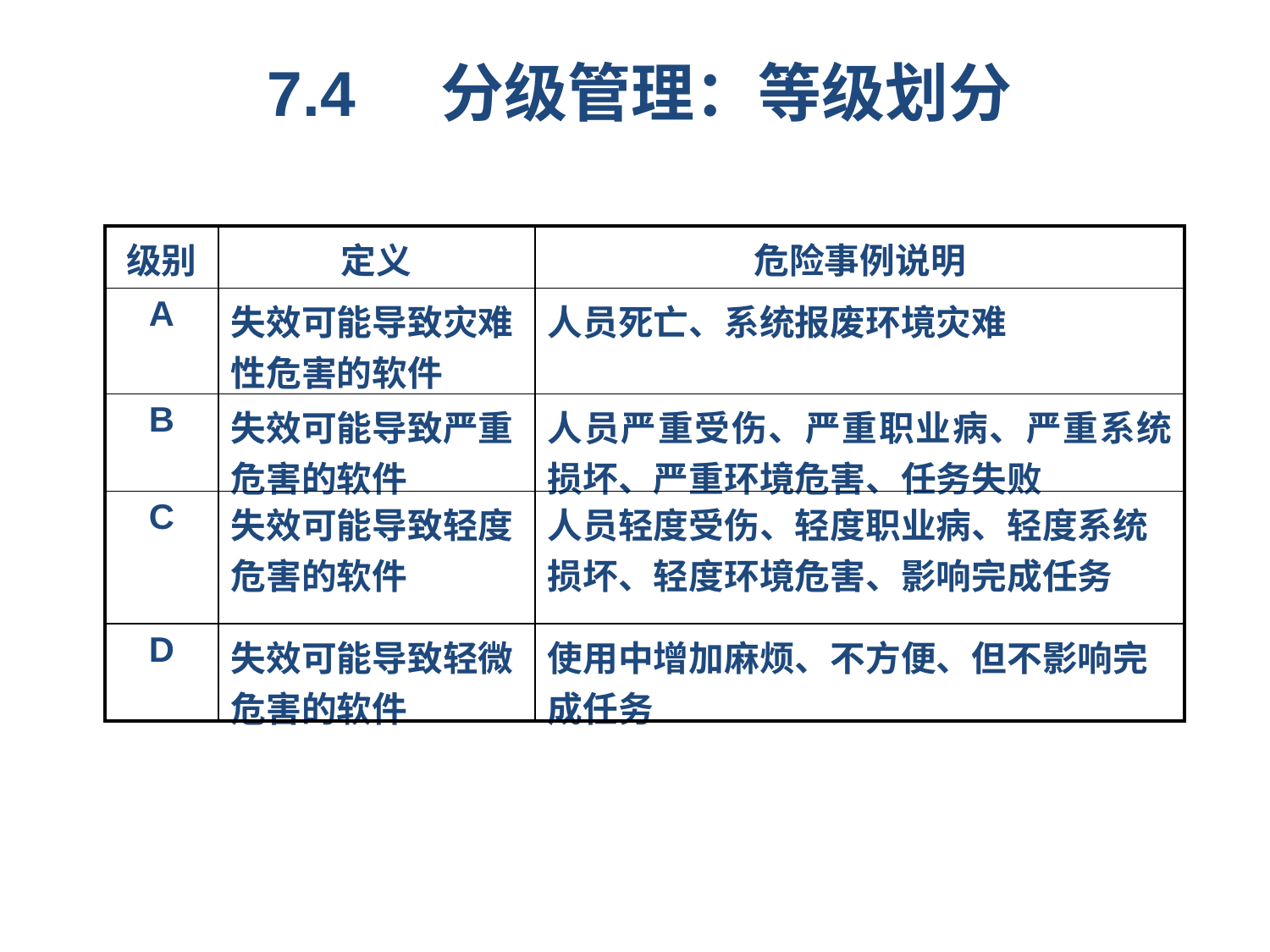

7.4    分级管理：等级划分
| 级别 | 定义 | 危险事例说明 |
| --- | --- | --- |
| A | 失效可能导致灾难性危害的软件 | 人员死亡、系统报废环境灾难 |
| B | 失效可能导致严重危害的软件 | 人员严重受伤、严重职业病、严重系统损坏、严重环境危害、任务失败 |
| C | 失效可能导致轻度危害的软件 | 人员轻度受伤、轻度职业病、轻度系统损坏、轻度环境危害、影响完成任务 |
| D | 失效可能导致轻微危害的软件 | 使用中增加麻烦、不方便、但不影响完成任务 |